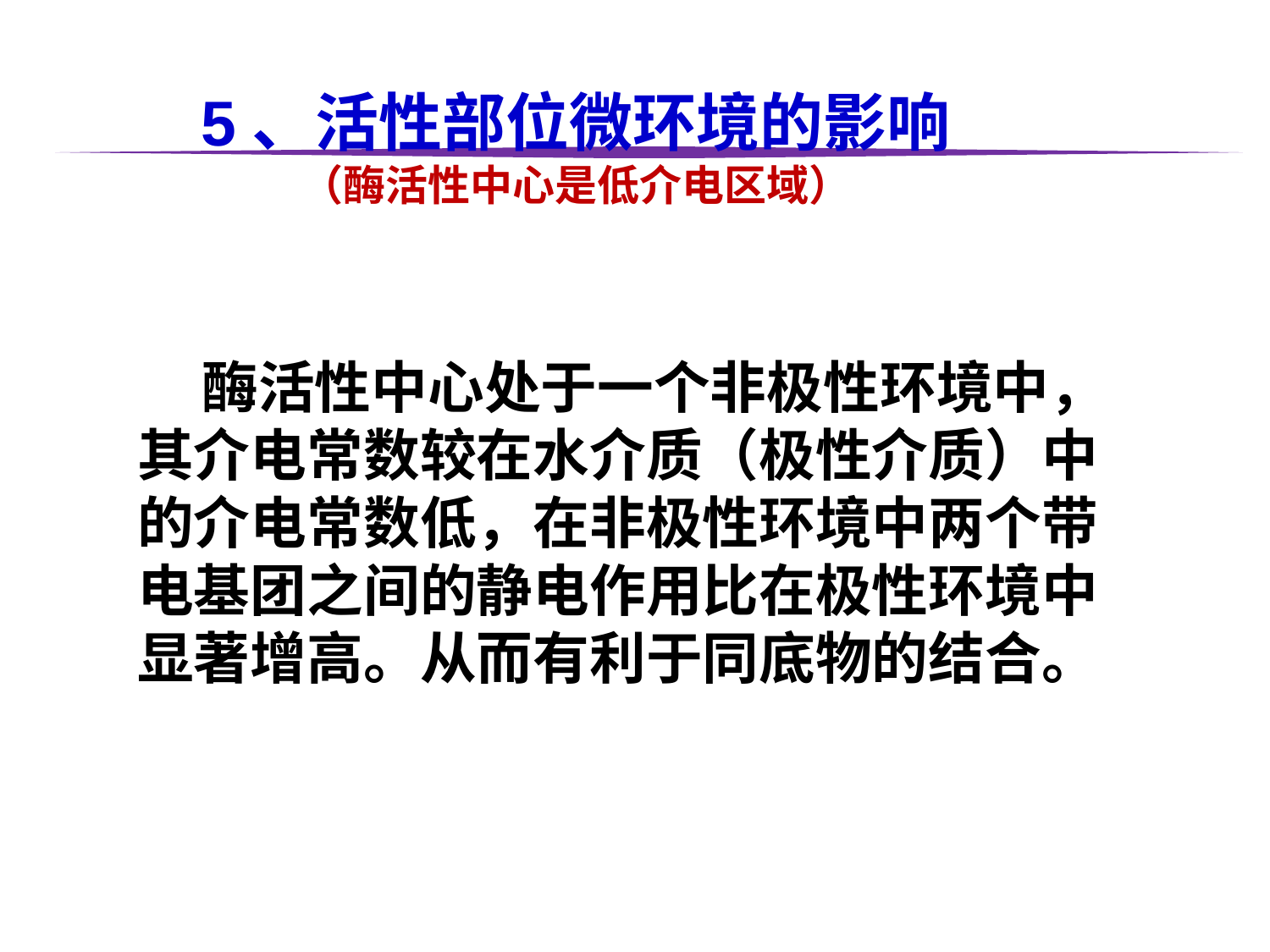

5、活性部位微环境的影响
（酶活性中心是低介电区域）
    酶活性中心处于一个非极性环境中，其介电常数较在水介质（极性介质）中的介电常数低，在非极性环境中两个带电基团之间的静电作用比在极性环境中显著增高。从而有利于同底物的结合。